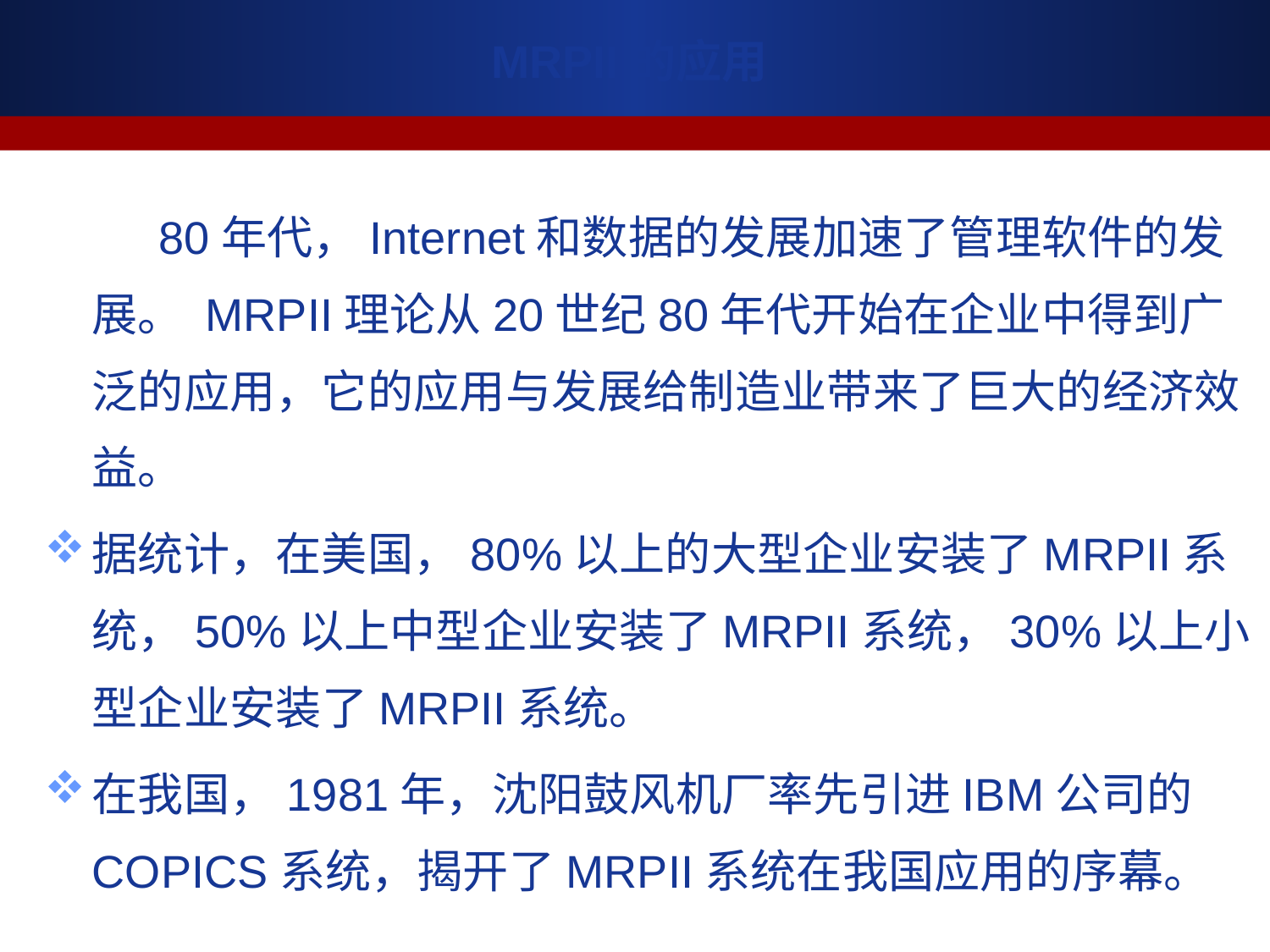

# MRPII的应用
         80年代，Internet和数据的发展加速了管理软件的发展。 MRPII理论从20世纪80年代开始在企业中得到广泛的应用，它的应用与发展给制造业带来了巨大的经济效益。
据统计，在美国，80%以上的大型企业安装了MRPII系统，50%以上中型企业安装了MRPII系统，30%以上小型企业安装了MRPII系统。
在我国，1981年，沈阳鼓风机厂率先引进IBM公司的COPICS系统，揭开了MRPII系统在我国应用的序幕。